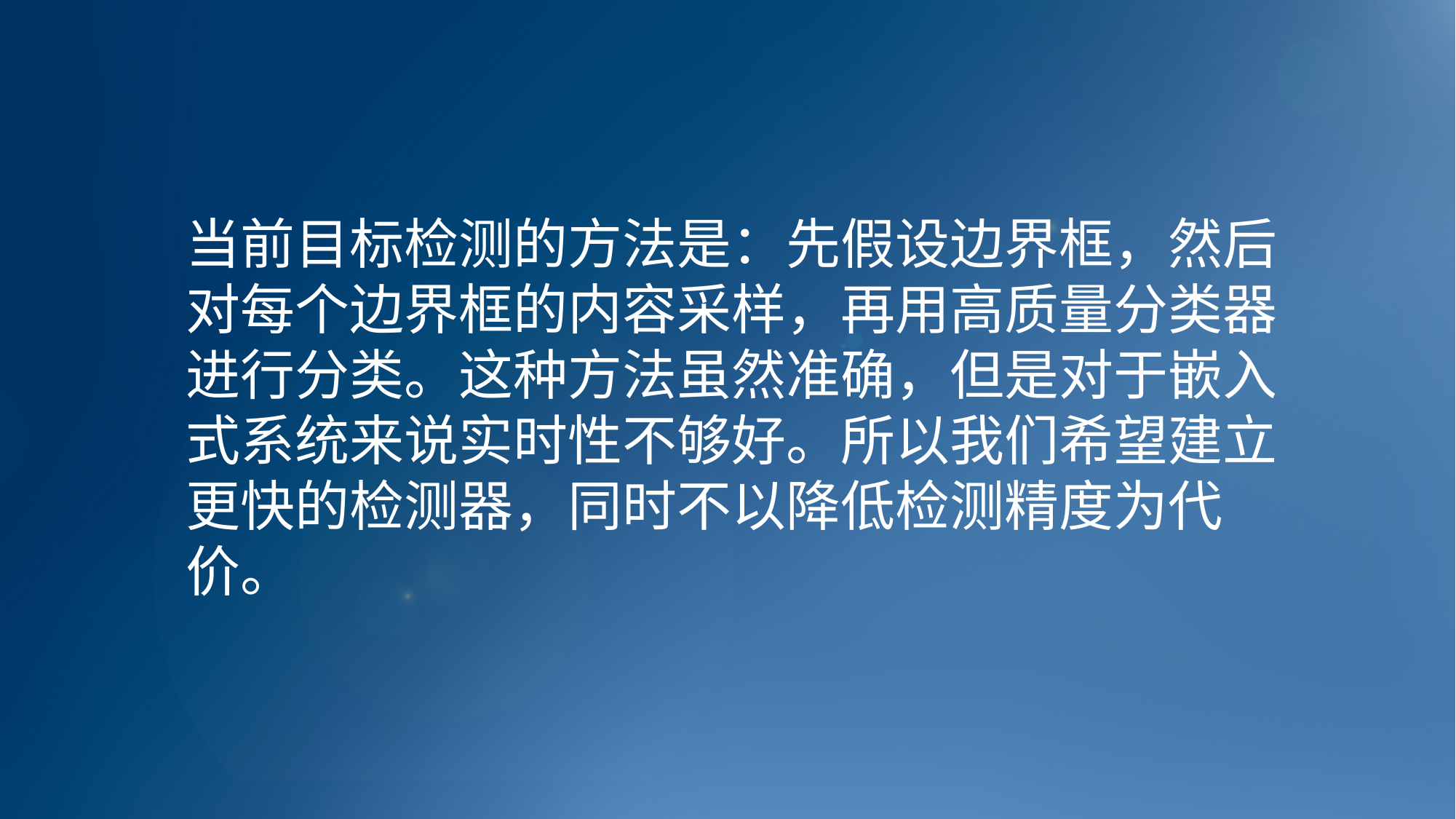

当前目标检测的方法是：先假设边界框，然后对每个边界框的内容采样，再用高质量分类器进行分类。这种方法虽然准确，但是对于嵌入式系统来说实时性不够好。所以我们希望建立更快的检测器，同时不以降低检测精度为代价。